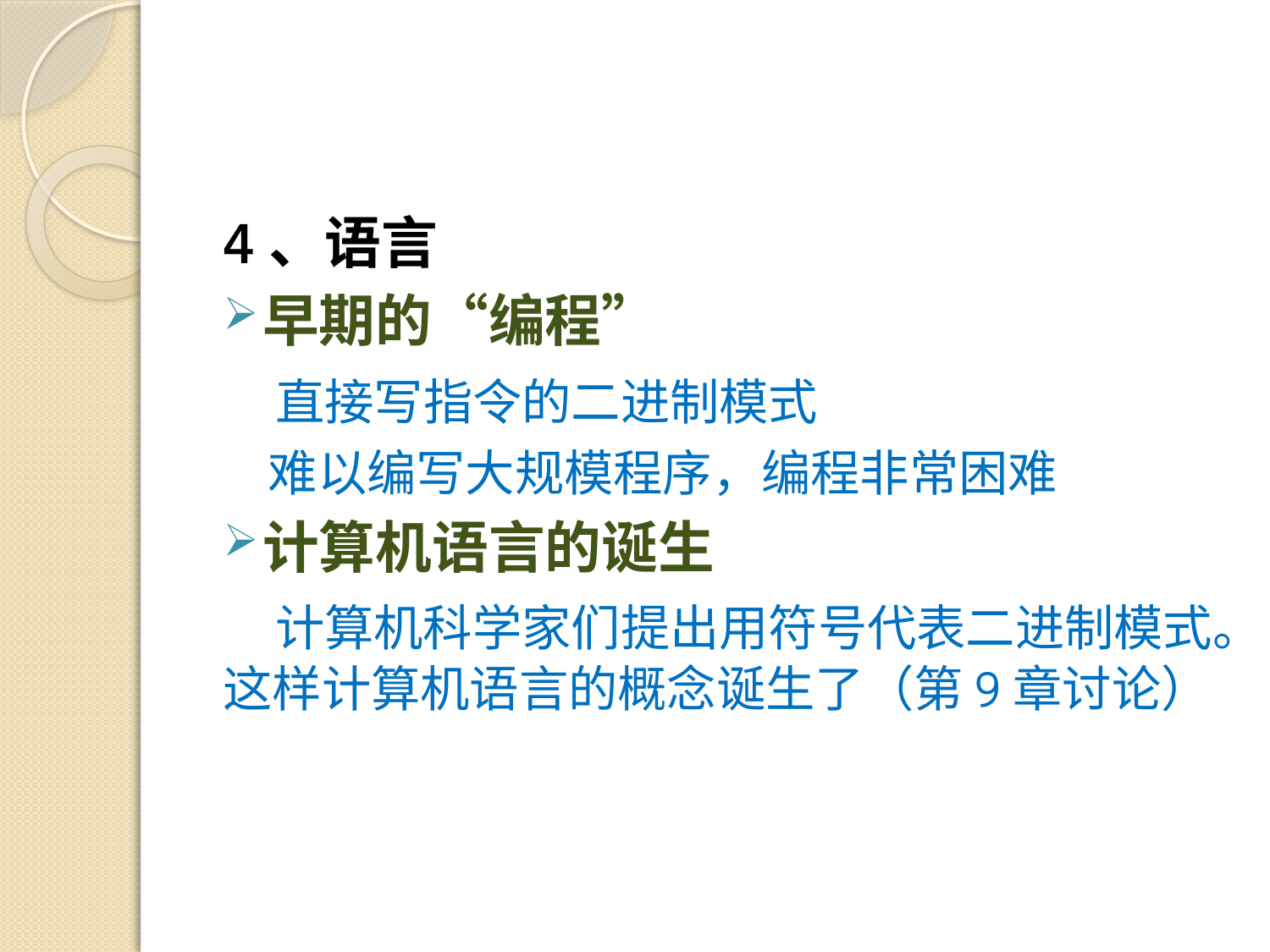

#
4、语言
早期的“编程”
   直接写指令的二进制模式
   难以编写大规模程序，编程非常困难
计算机语言的诞生
   计算机科学家们提出用符号代表二进制模式。这样计算机语言的概念诞生了（第9章讨论）